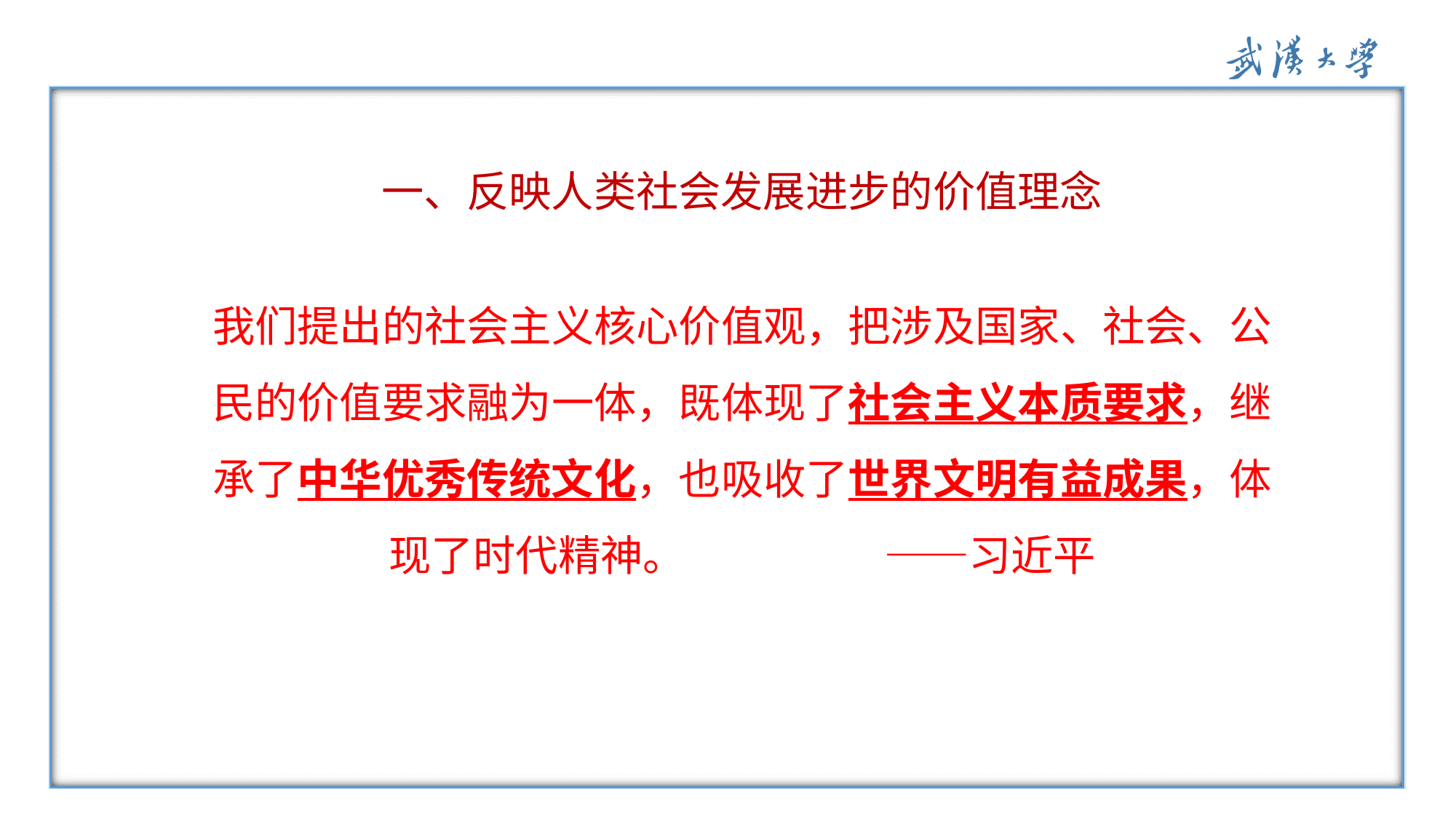

一、反映人类社会发展进步的价值理念
我们提出的社会主义核心价值观，把涉及国家、社会、公民的价值要求融为一体，既体现了社会主义本质要求，继承了中华优秀传统文化，也吸收了世界文明有益成果，体现了时代精神。                     ——习近平